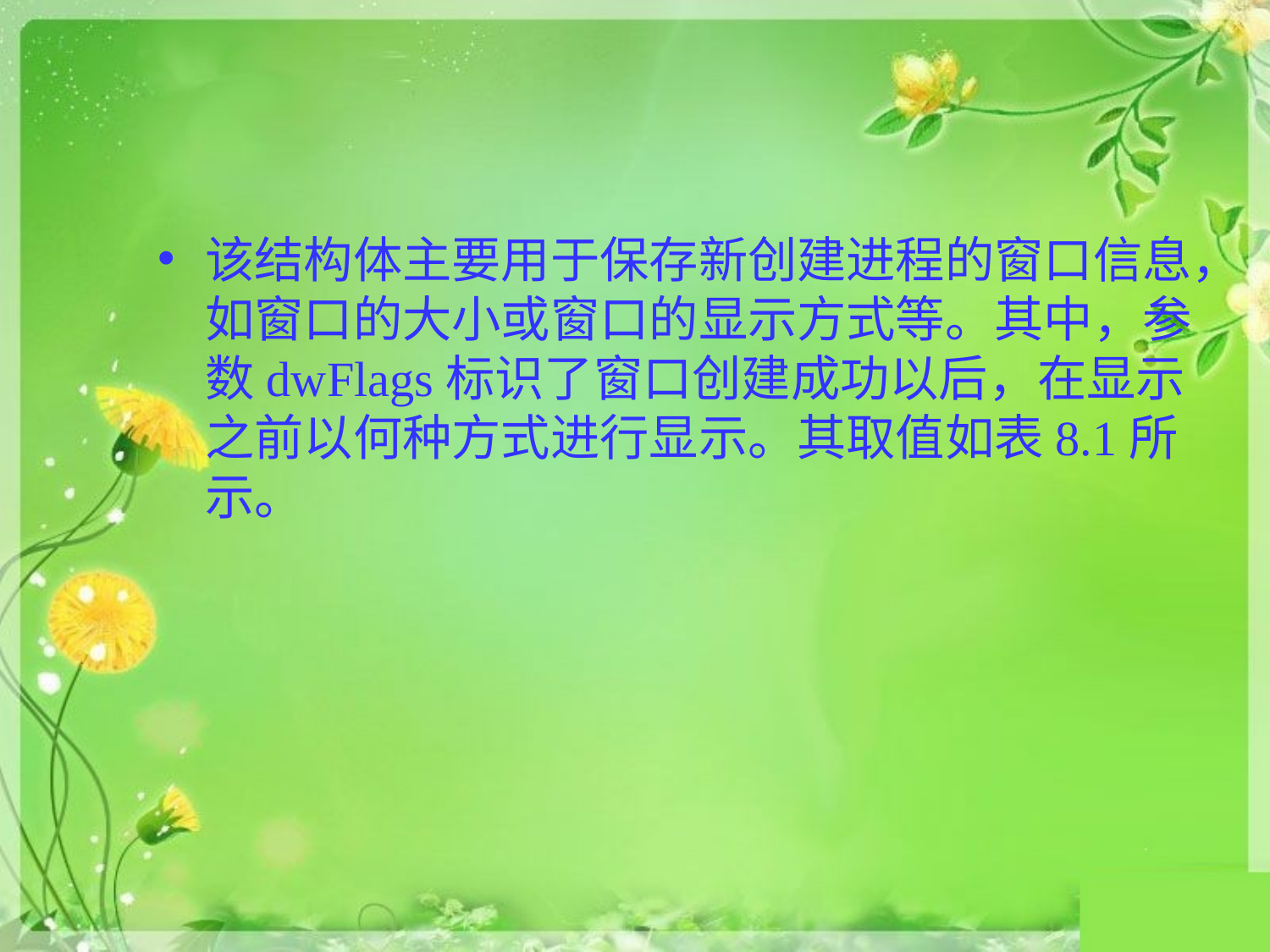

#
该结构体主要用于保存新创建进程的窗口信息，如窗口的大小或窗口的显示方式等。其中，参数dwFlags标识了窗口创建成功以后，在显示之前以何种方式进行显示。其取值如表8.1所示。